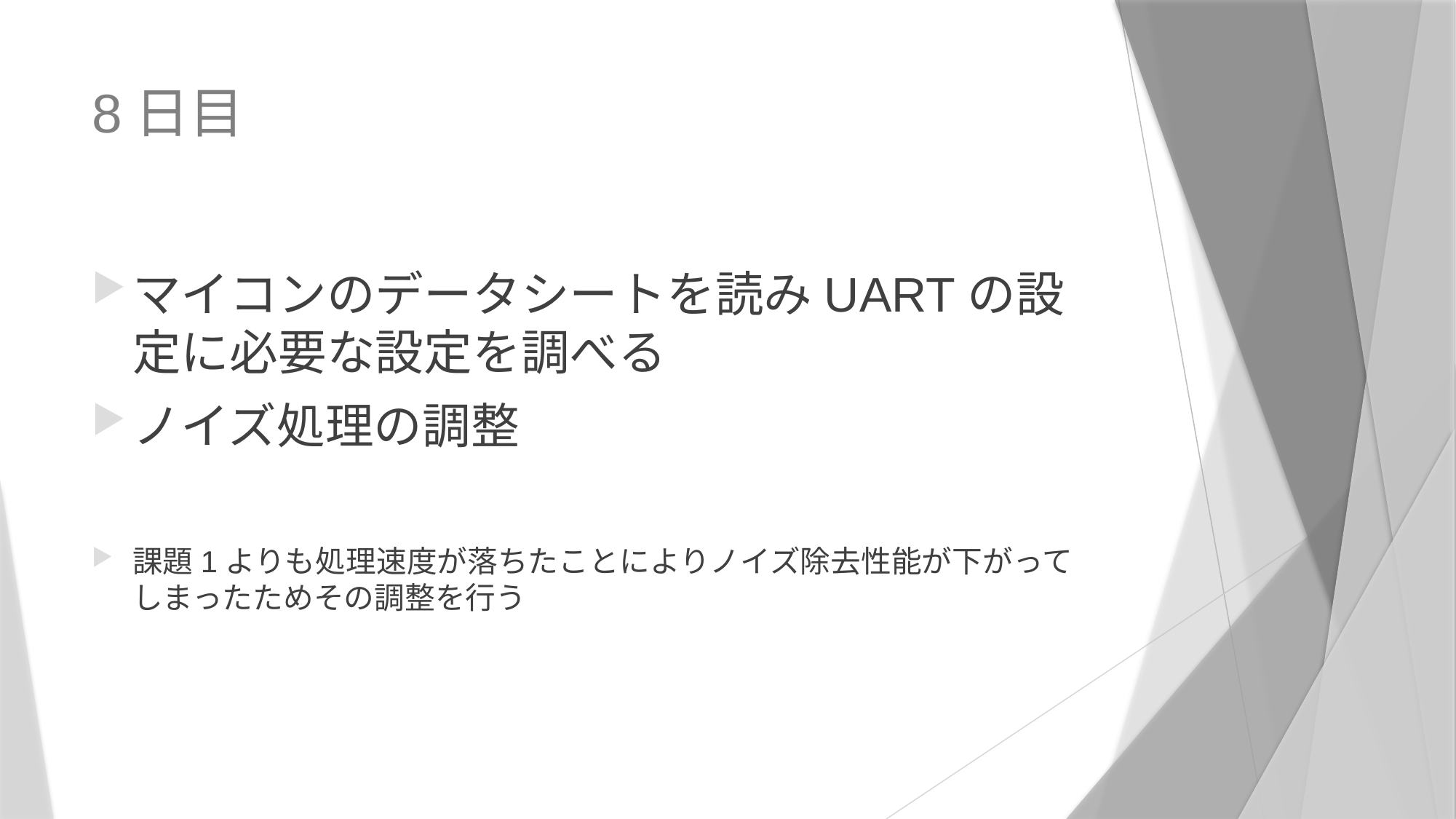

# 8日目
マイコンのデータシートを読みUARTの設定に必要な設定を調べる
ノイズ処理の調整

課題1よりも処理速度が落ちたことによりノイズ除去性能が下がってしまったためその調整を行う